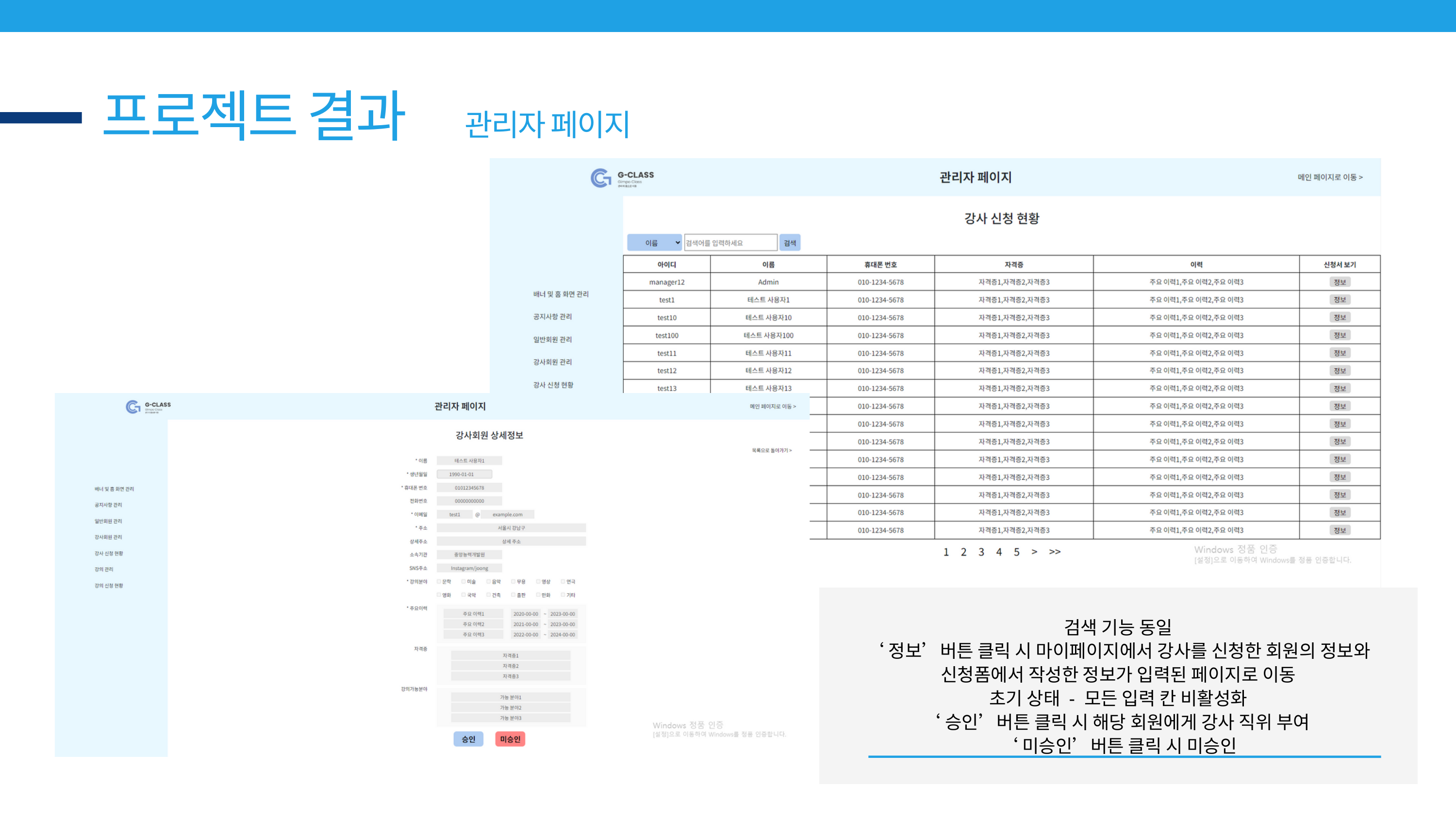

프로젝트 결과
관리자 페이지

검색 기능 동일
‘정보’버튼 클릭 시 마이페이지에서 강사를 신청한 회원의 정보와
신청폼에서 작성한 정보가 입력된 페이지로 이동
초기 상태 - 모든 입력 칸 비활성화
‘승인’버튼 클릭 시 해당 회원에게 강사 직위 부여
‘미승인’버튼 클릭 시 미승인